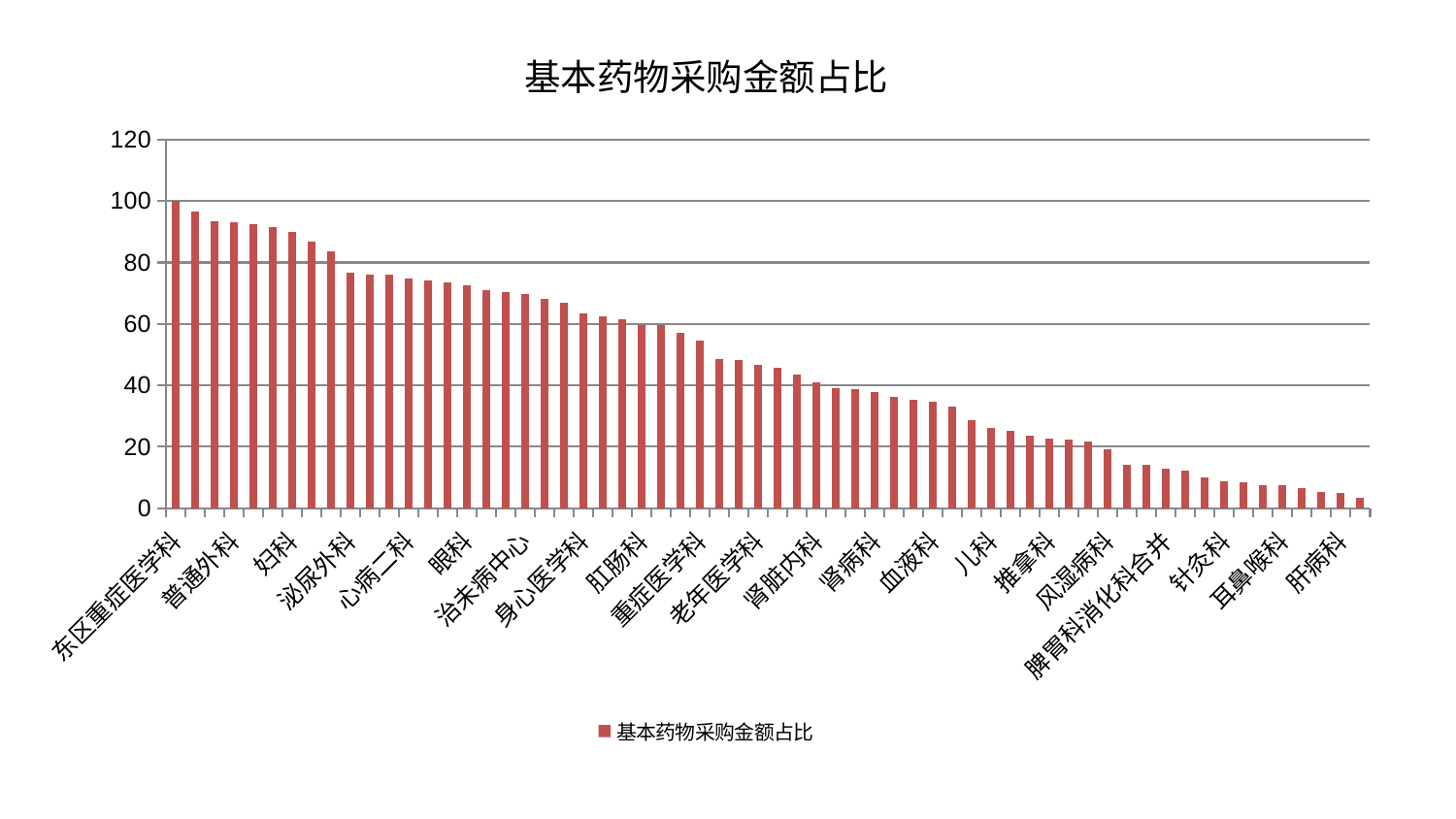

### Chart: 基本药物采购金额占比

| Category | 基本药物采购金额占比 |
|---|---|
| 东区重症医学科 | 100.0 |
| 心病三科 | 96.45012379176185 |
| 心病四科 | 93.5413341683555 |
| 普通外科 | 93.18096751164433 |
| 内分泌科 | 92.36260176894912 |
| 脑病二科 | 91.57544663391347 |
| 妇科 | 90.11867384996823 |
| 脊柱骨科 | 86.85164732557672 |
| 乳腺甲状腺外科 | 83.65055753935025 |
| 泌尿外科 | 76.76701114174085 |
| 神经外科 | 76.18240804435877 |
| 脑病三科 | 76.1465779306087 |
| 心病二科 | 74.9426809846578 |
| 皮肤科 | 74.29693803315315 |
| 男科 | 73.39189007884556 |
| 眼科 | 72.53378469345412 |
| 康复科 | 71.07861811147924 |
| 关节骨科 | 70.52290070733136 |
| 治未病中心 | 69.66464489915573 |
| 骨科 | 68.06400736551852 |
| 神经内科 | 66.9554117233135 |
| 身心医学科 | 63.49328839974762 |
| 中医外治中心 | 62.60633700918726 |
| 小儿骨科 | 61.410157111351324 |
| 肛肠科 | 59.70269433623235 |
| 心血管内科 | 59.5742866240605 |
| 显微骨科 | 57.23660598134391 |
| 重症医学科 | 54.59288520658421 |
| 东区肾病科 | 48.536274068058795 |
| 脾胃病科 | 48.21060814587819 |
| 老年医学科 | 46.62762756608518 |
| 微创骨科 | 45.65516601163845 |
| 口腔科 | 43.472749476925195 |
| 肾脏内科 | 40.93987857622703 |
| 周围血管科 | 38.95760122081957 |
| 美容皮肤科 | 38.770448075599425 |
| 肾病科 | 37.73839045585656 |
| 医院 | 36.26107780328732 |
| 中医经典科 | 35.35215351083049 |
| 血液科 | 34.624821616071614 |
| 肝胆外科 | 33.05149152214171 |
| 运动损伤骨科 | 28.551234466562363 |
| 儿科 | 25.98591655022222 |
| 心病一科 | 25.28401143851744 |
| 脑病一科 | 23.519221932213174 |
| 推拿科 | 22.53631786498422 |
| 胸外科 | 22.459640116208554 |
| 妇二科 | 21.638941778183504 |
| 风湿病科 | 19.19325943036424 |
| 小儿推拿科 | 14.124605844882772 |
| 西区重症医学科 | 14.020160764760686 |
| 脾胃科消化科合并 | 12.78640043900665 |
| 呼吸内科 | 12.252014386282571 |
| 综合内科 | 9.905975310798482 |
| 针灸科 | 8.890129520873597 |
| 产科 | 8.486392444405777 |
| 消化内科 | 7.657758485802309 |
| 耳鼻喉科 | 7.422580966546355 |
| 妇科妇二科合并 | 6.728133175733022 |
| 肿瘤内科 | 5.20158673266692 |
| 肝病科 | 5.059703484599883 |
| 创伤骨科 | 3.45610828025305 |
187